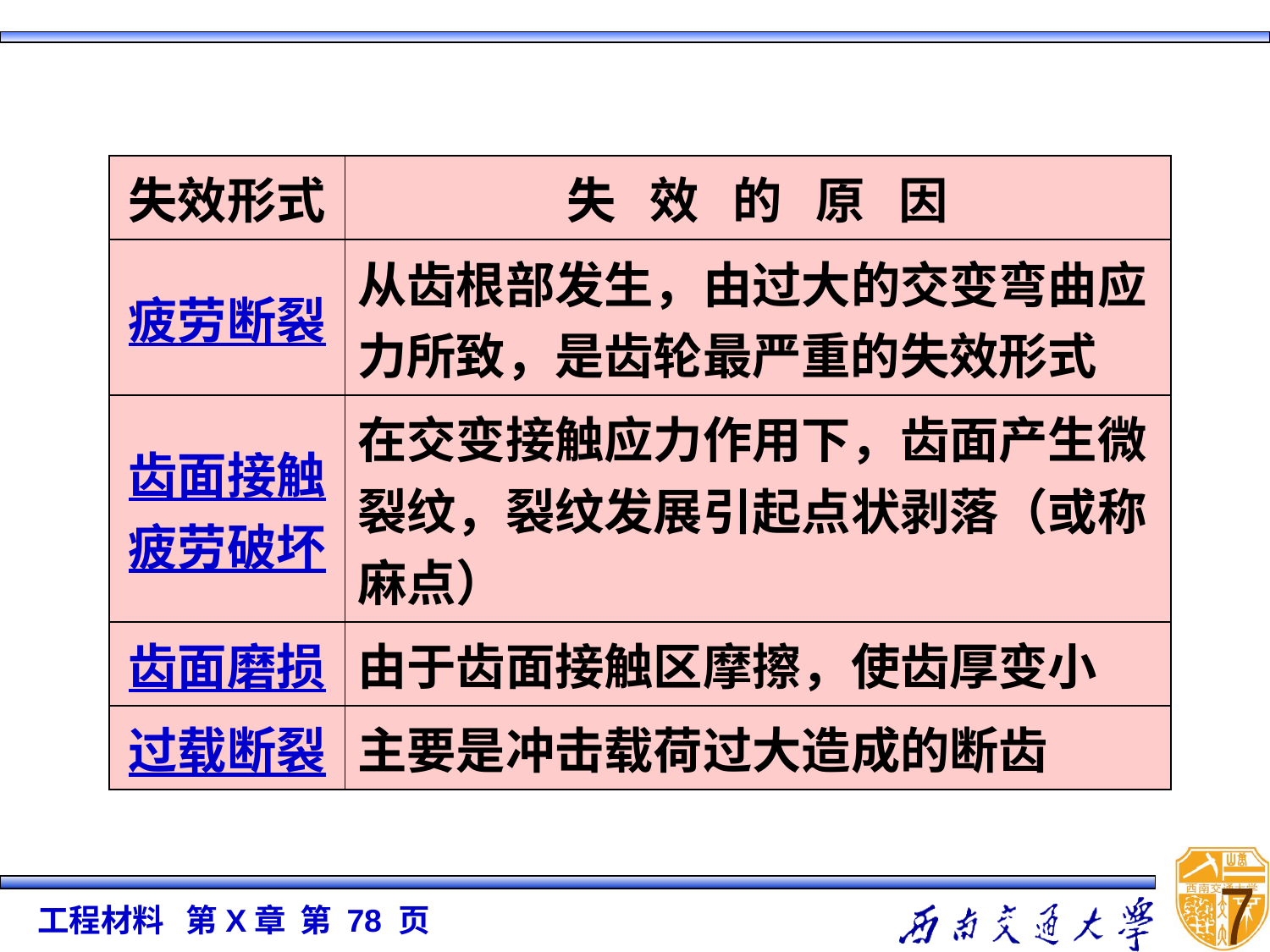

| 失效形式 | 失 效 的 原 因 |
| --- | --- |
| 疲劳断裂 | 从齿根部发生，由过大的交变弯曲应力所致，是齿轮最严重的失效形式 |
| 齿面接触疲劳破坏 | 在交变接触应力作用下，齿面产生微裂纹，裂纹发展引起点状剥落（或称麻点） |
| 齿面磨损 | 由于齿面接触区摩擦，使齿厚变小 |
| 过载断裂 | 主要是冲击载荷过大造成的断齿 |
7